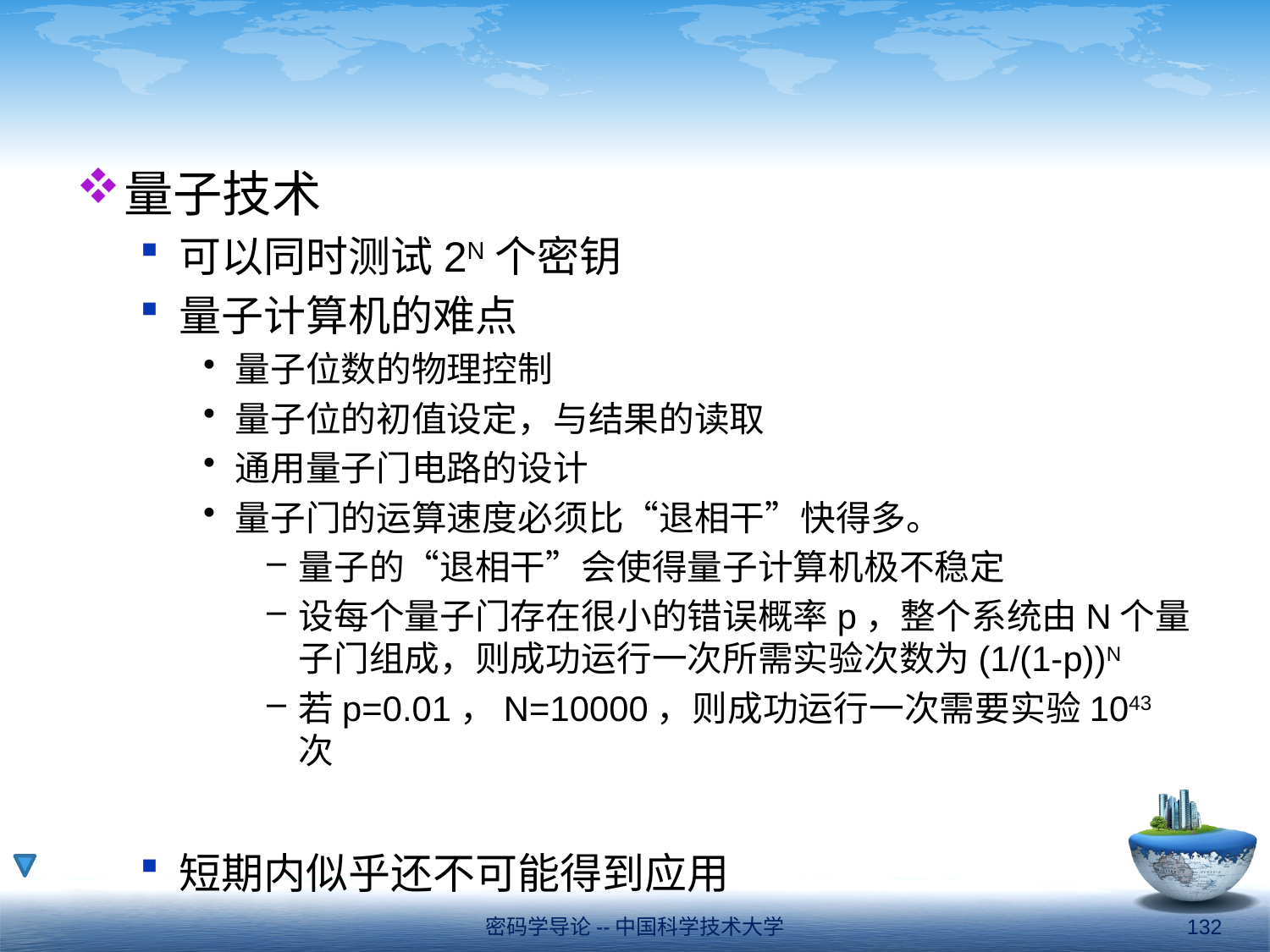

#
量子技术
可以同时测试2N个密钥
量子计算机的难点
量子位数的物理控制
量子位的初值设定，与结果的读取
通用量子门电路的设计
量子门的运算速度必须比“退相干”快得多。
量子的“退相干”会使得量子计算机极不稳定
设每个量子门存在很小的错误概率p，整个系统由N个量子门组成，则成功运行一次所需实验次数为(1/(1-p))N
若p=0.01，N=10000，则成功运行一次需要实验1043次

短期内似乎还不可能得到应用

密码学导论--中国科学技术大学
132